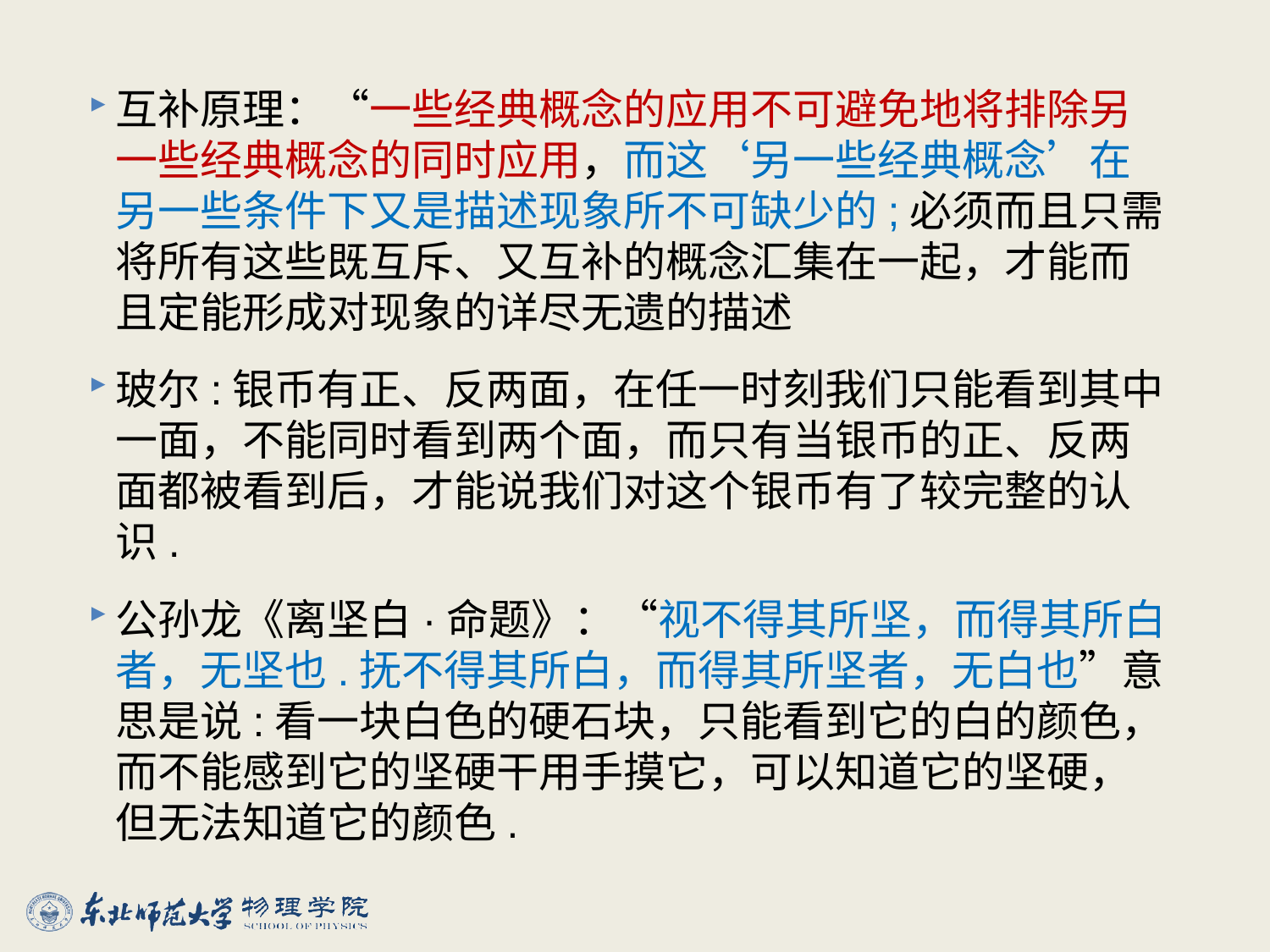

互补原理：“一些经典概念的应用不可避免地将排除另一些经典概念的同时应用，而这‘另一些经典概念’在另一些条件下又是描述现象所不可缺少的;必须而且只需将所有这些既互斥、又互补的概念汇集在一起，才能而且定能形成对现象的详尽无遗的描述
玻尔:银币有正、反两面，在任一时刻我们只能看到其中一面，不能同时看到两个面，而只有当银币的正、反两面都被看到后，才能说我们对这个银币有了较完整的认识.
公孙龙《离坚白·命题》：“视不得其所坚，而得其所白者，无坚也.抚不得其所白，而得其所坚者，无白也”意思是说:看一块白色的硬石块，只能看到它的白的颜色，而不能感到它的坚硬干用手摸它，可以知道它的坚硬，但无法知道它的颜色.